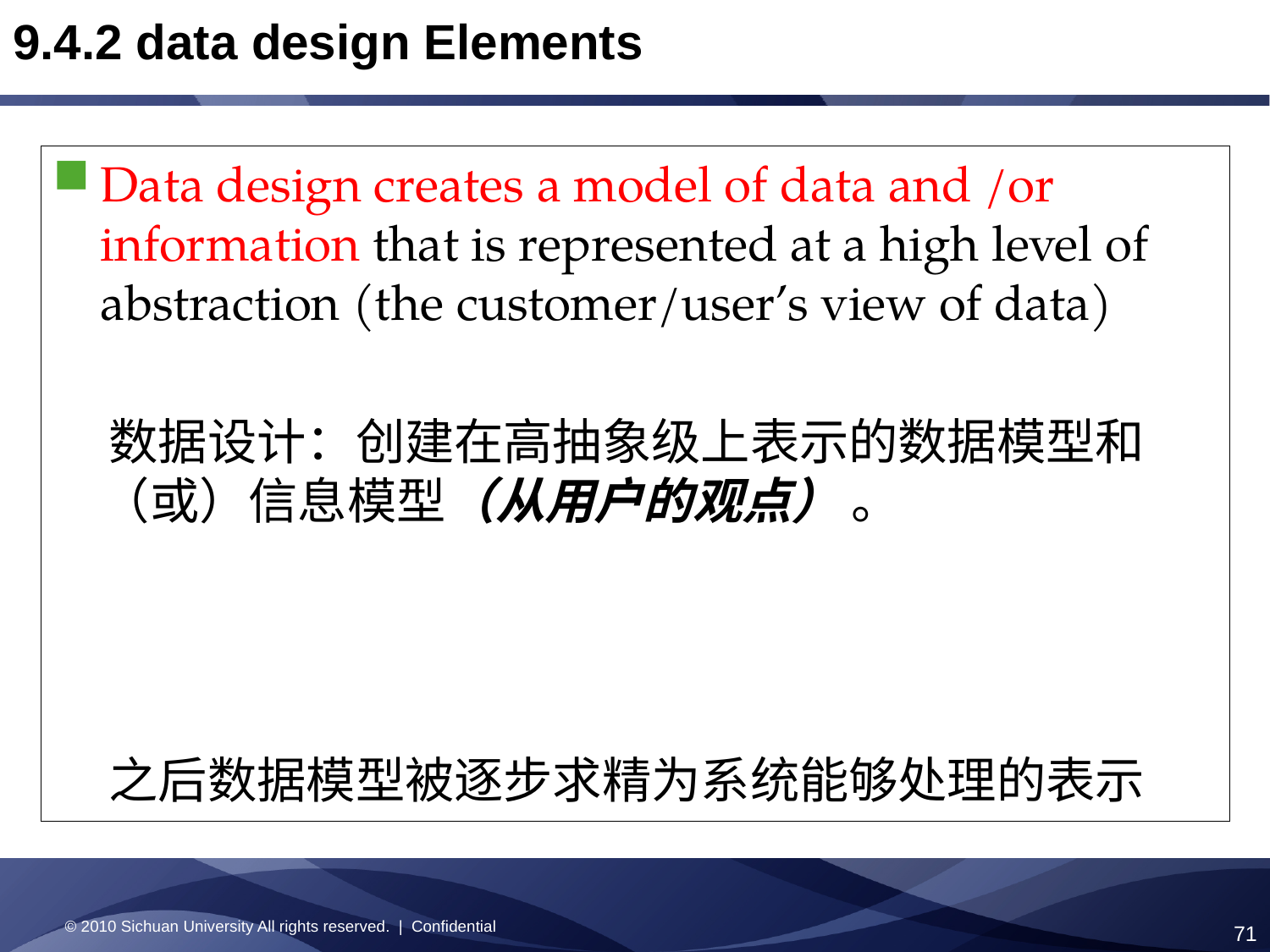

# 9.4.2 data design Elements
Data design creates a model of data and /or information that is represented at a high level of abstraction (the customer/user’s view of data)

    数据设计：创建在高抽象级上表示的数据模型和（或）信息模型（从用户的观点） 。

    之后数据模型被逐步求精为系统能够处理的表示

© 2010 Sichuan University All rights reserved.  |  Confidential
71